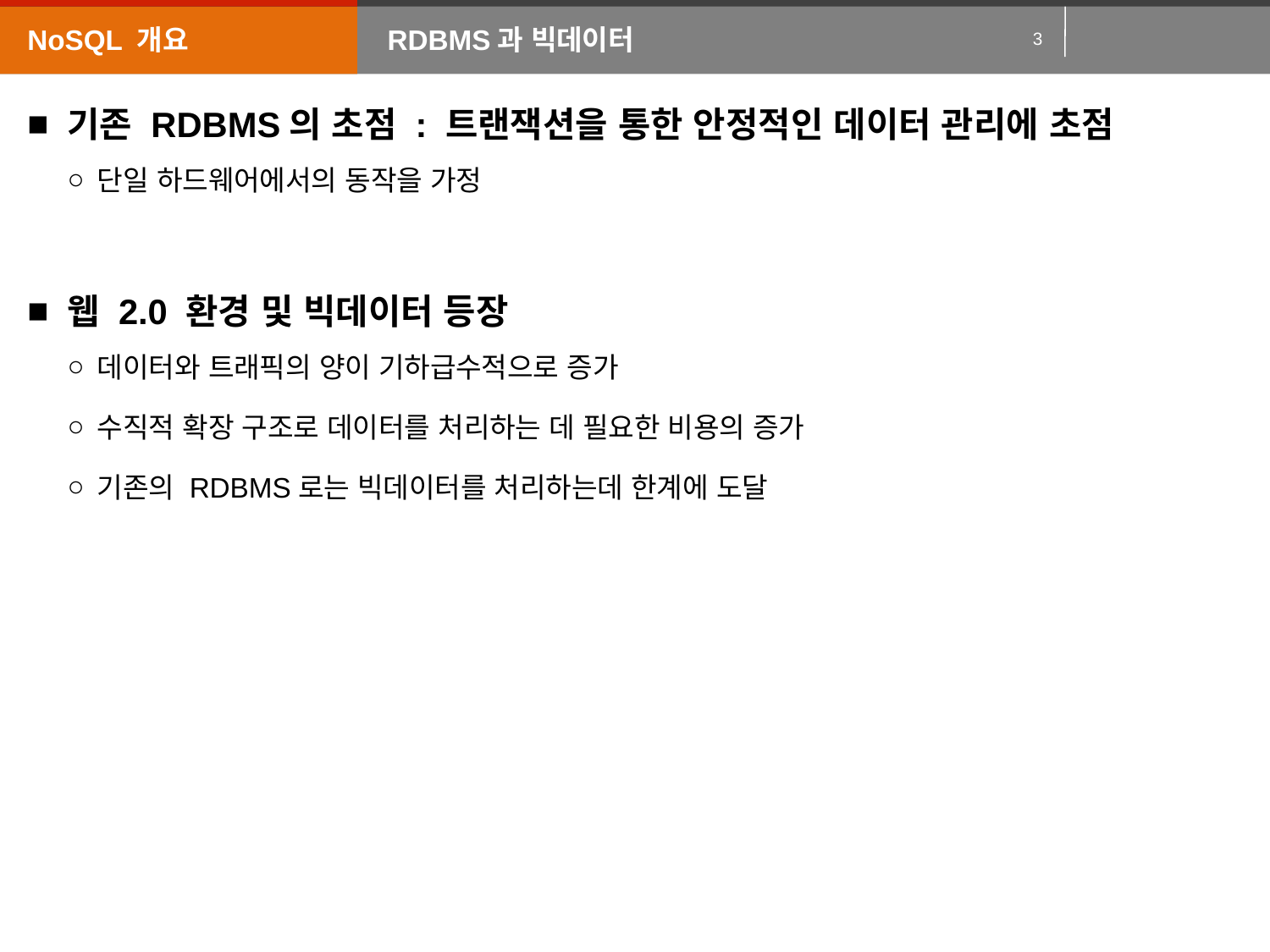

NoSQL 개요
RDBMS과 빅데이터
기존 RDBMS의 초점 : 트랜잭션을 통한 안정적인 데이터 관리에 초점
단일 하드웨어에서의 동작을 가정

웹 2.0 환경 및 빅데이터 등장
데이터와 트래픽의 양이 기하급수적으로 증가
수직적 확장 구조로 데이터를 처리하는 데 필요한 비용의 증가
기존의 RDBMS로는 빅데이터를 처리하는데 한계에 도달